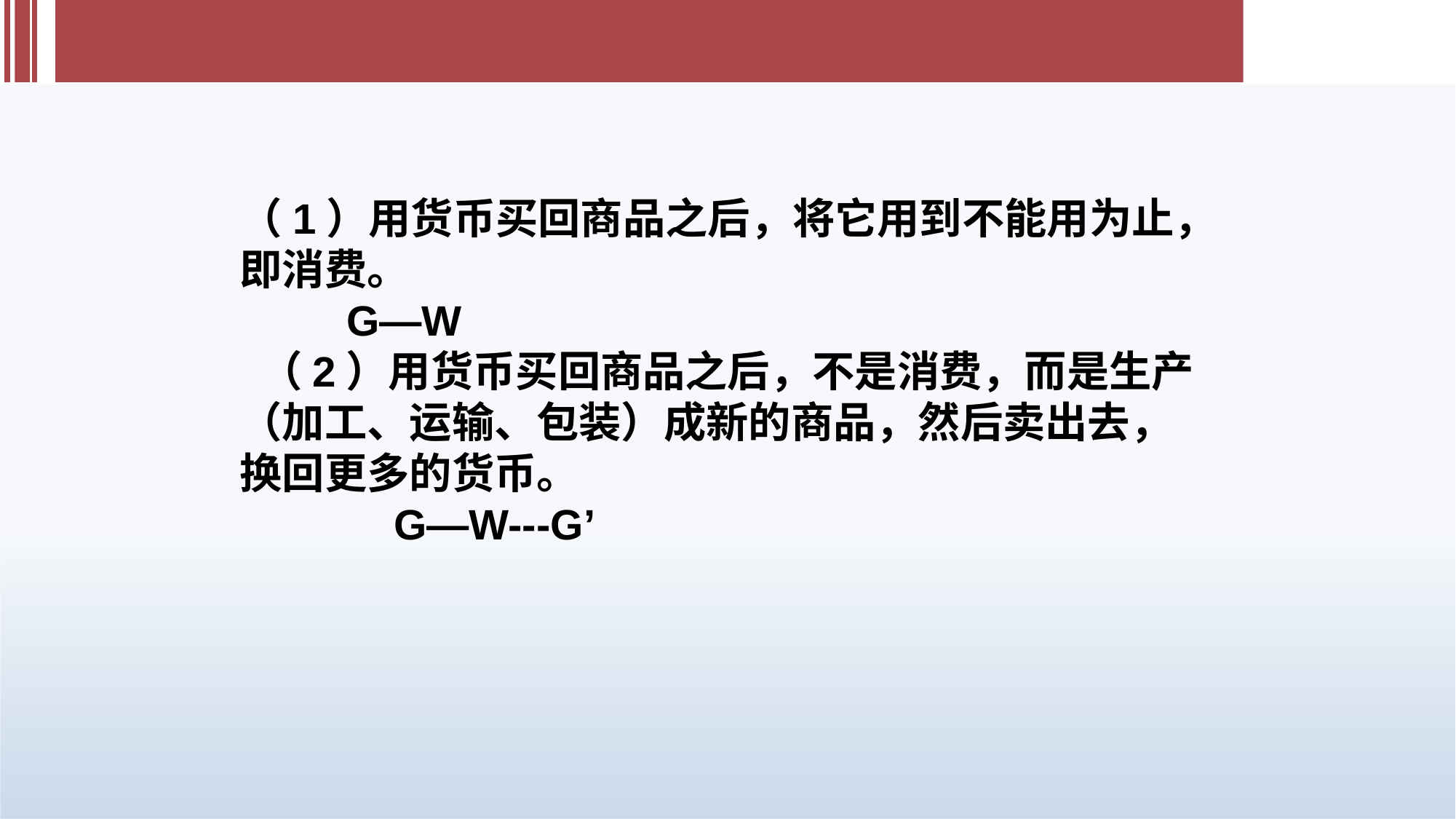

（1）用货币买回商品之后，将它用到不能用为止，即消费。
         G—W
 （2）用货币买回商品之后，不是消费，而是生产（加工、运输、包装）成新的商品，然后卖出去，换回更多的货币。
             G—W---G’